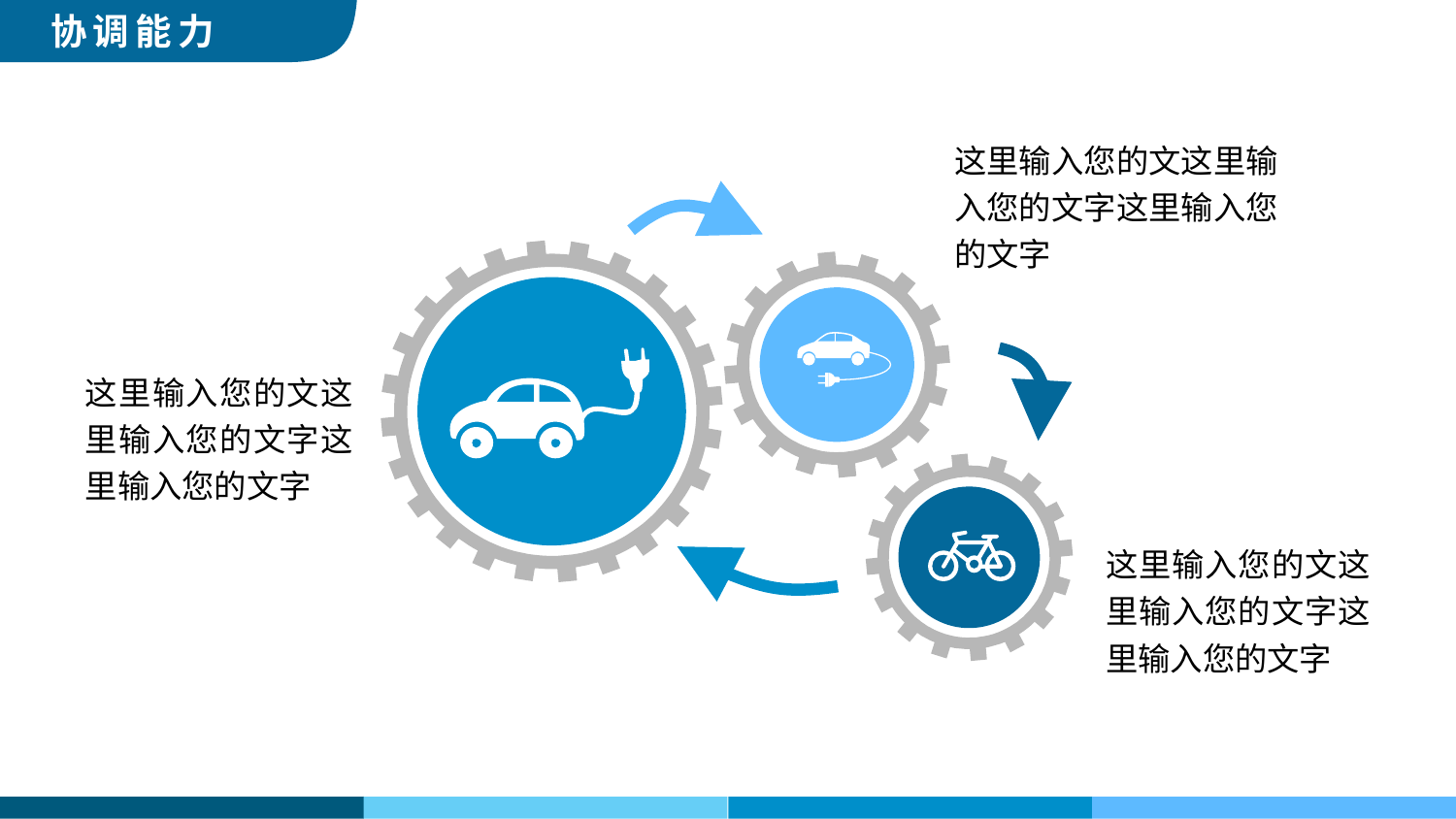

协调能力
这里输入您的文这里输入您的文字这里输入您的文字

这里输入您的文这里输入您的文字这里输入您的文字

这里输入您的文这里输入您的文字这里输入您的文字